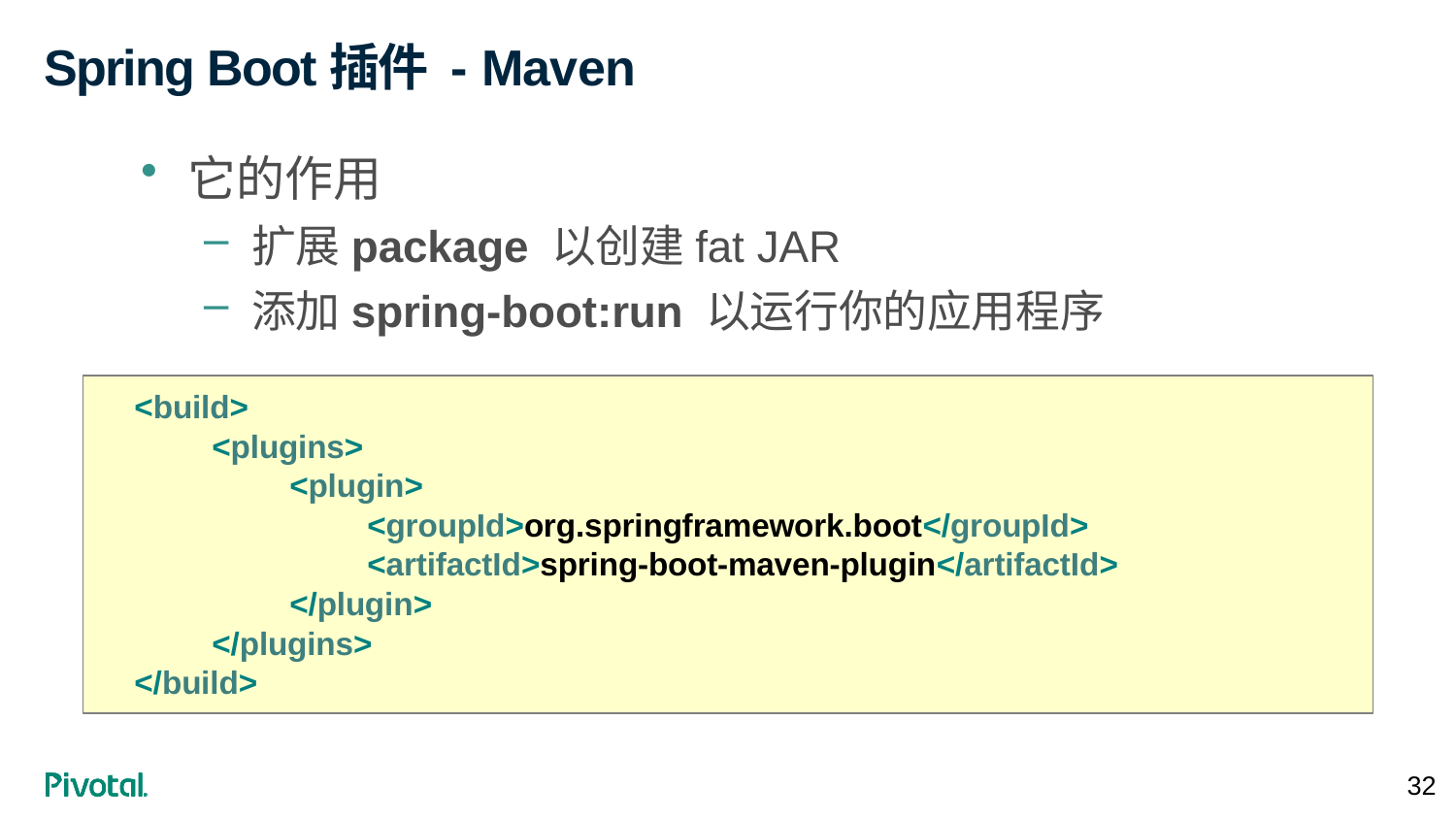

# Spring Boot插件 - Maven
它的作用
扩展package 以创建fat JAR
添加spring-boot:run 以运行你的应用程序

<build>
<plugins>
<plugin>
<groupId>org.springframework.boot</groupId>
<artifactId>spring-boot-maven-plugin</artifactId>
</plugin>
</plugins>
</build>
32